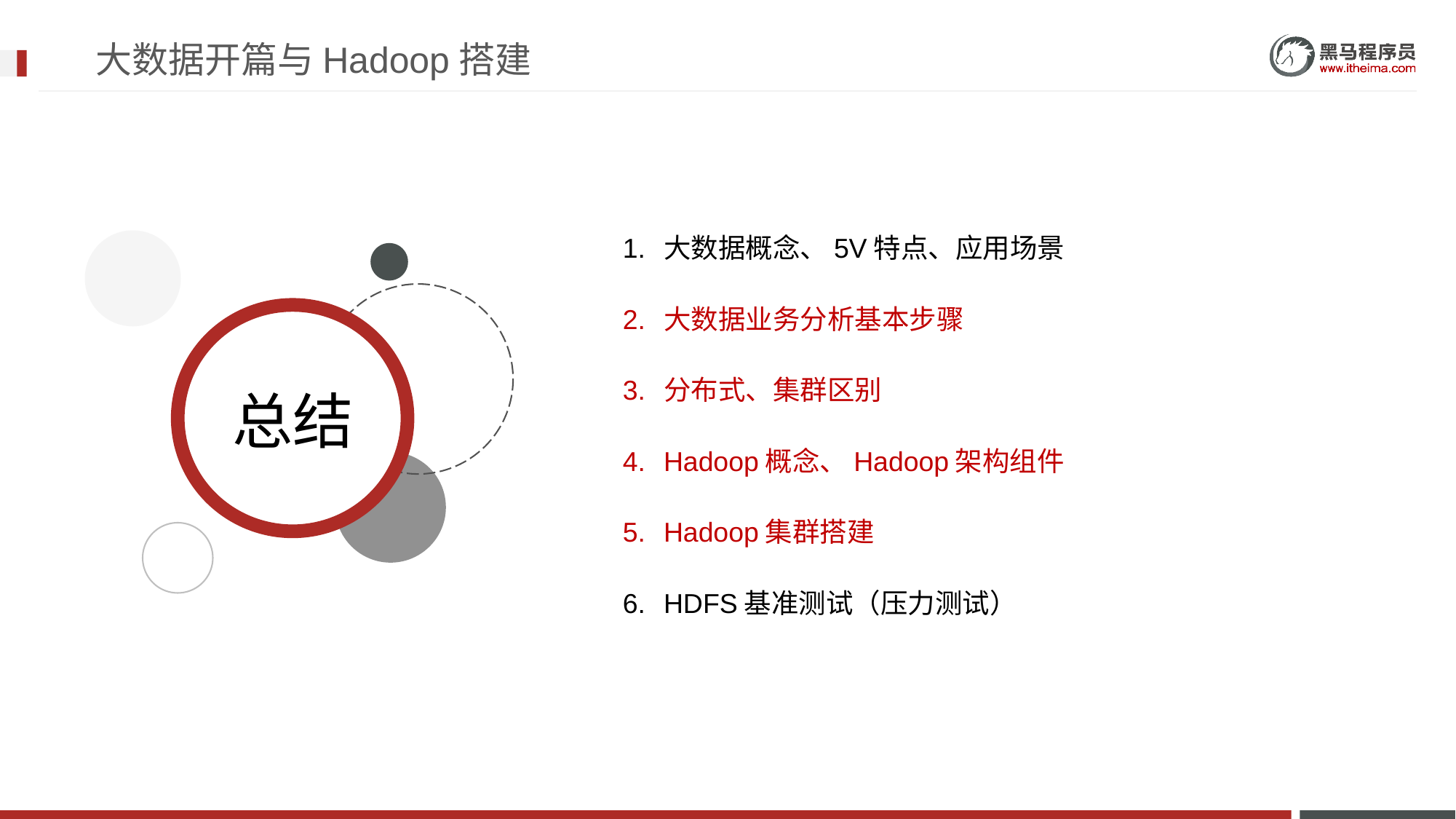

# 大数据开篇与Hadoop搭建
大数据概念、5V特点、应用场景
大数据业务分析基本步骤
分布式、集群区别
Hadoop概念、Hadoop架构组件
Hadoop集群搭建
HDFS基准测试（压力测试）